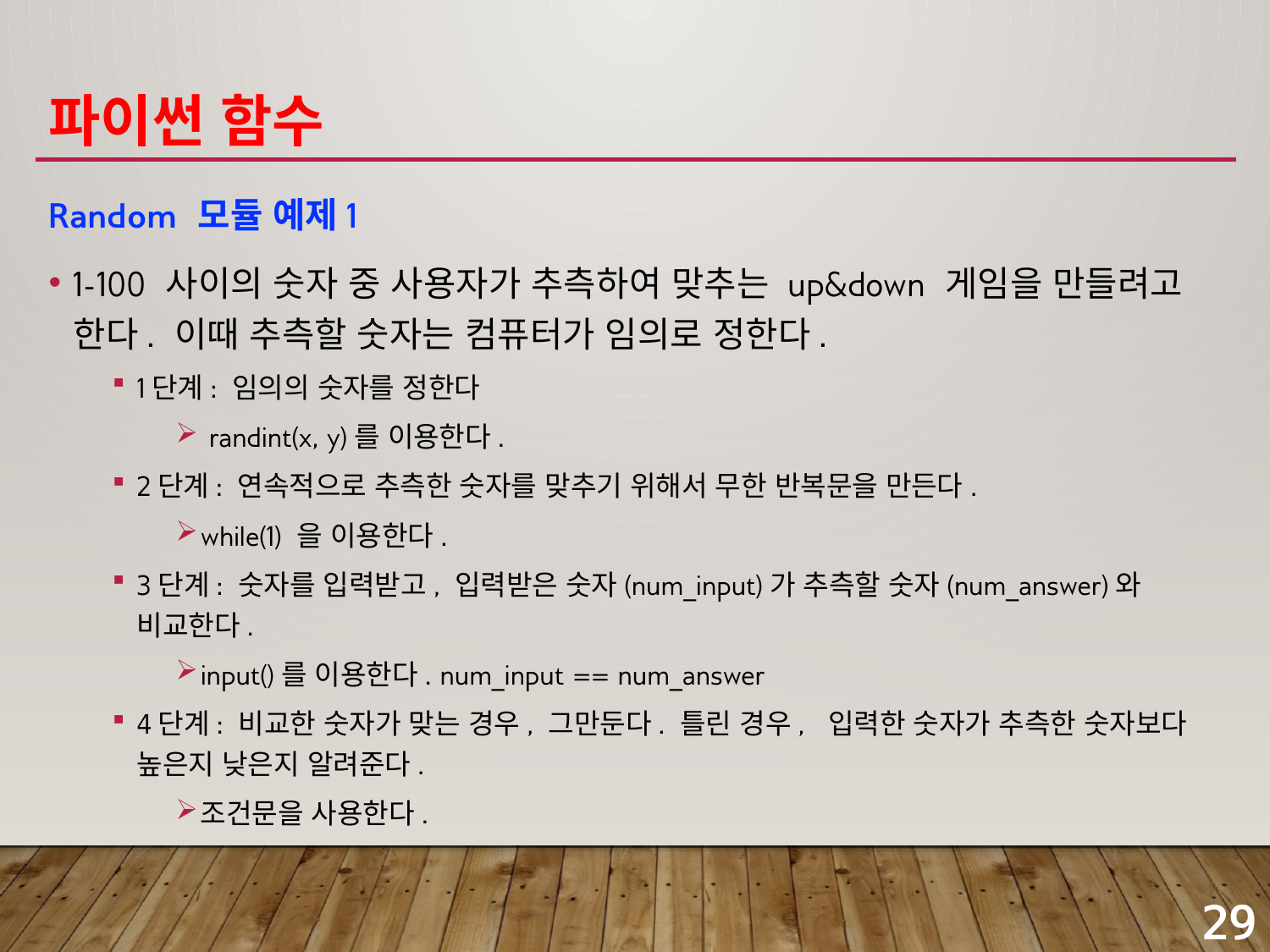

# 파이썬 함수
Random 모듈 예제1
1-100 사이의 숫자 중 사용자가 추측하여 맞추는 up&down 게임을 만들려고 한다. 이때 추측할 숫자는 컴퓨터가 임의로 정한다.
1단계: 임의의 숫자를 정한다
 randint(x, y)를 이용한다.
2단계: 연속적으로 추측한 숫자를 맞추기 위해서 무한 반복문을 만든다.
while(1) 을 이용한다.
3단계: 숫자를 입력받고, 입력받은 숫자(num_input)가 추측할 숫자(num_answer)와 비교한다.
input()를 이용한다. num_input == num_answer
4단계: 비교한 숫자가 맞는 경우, 그만둔다. 틀린 경우,  입력한 숫자가 추측한 숫자보다 높은지 낮은지 알려준다.
조건문을 사용한다.